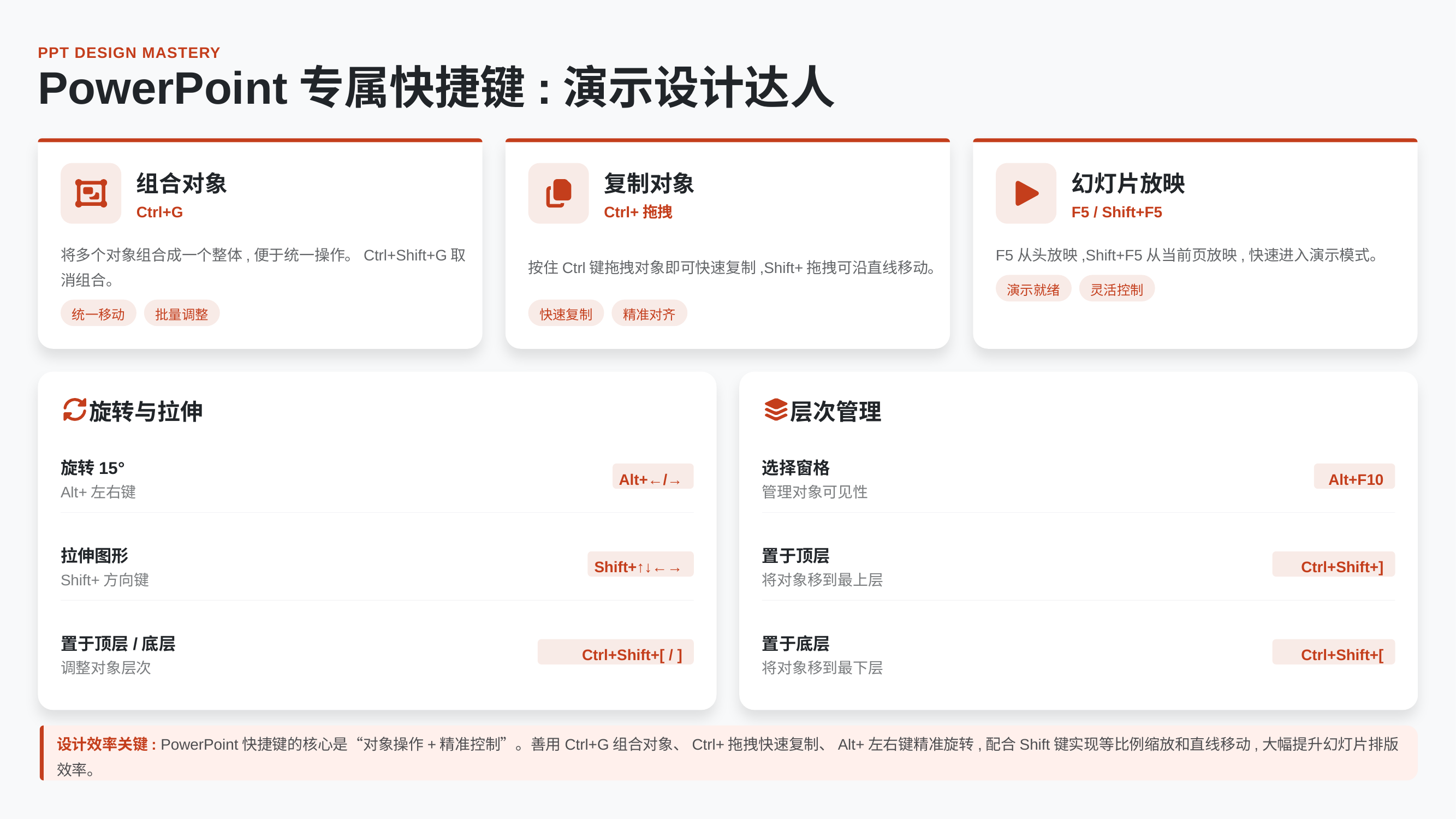

PPT DESIGN MASTERY
PowerPoint专属快捷键:演示设计达人

组合对象
复制对象
幻灯片放映

Ctrl+G
Ctrl+拖拽
F5 / Shift+F5
将多个对象组合成一个整体,便于统一操作。Ctrl+Shift+G取消组合。
按住Ctrl键拖拽对象即可快速复制,Shift+拖拽可沿直线移动。
F5从头放映,Shift+F5从当前页放映,快速进入演示模式。

演示就绪

灵活控制

统一移动

批量调整

快速复制

精准对齐

旋转与拉伸
层次管理

旋转15°
选择窗格
Alt+←/→

Alt+F10

Alt+左右键
管理对象可见性

拉伸图形
置于顶层
Shift+↑↓←→

Ctrl+Shift+]

Shift+方向键
将对象移到最上层

置于顶层/底层
置于底层
Ctrl+Shift+[ / ]

Ctrl+Shift+[

调整对象层次
将对象移到最下层

设计效率关键: PowerPoint快捷键的核心是“对象操作+精准控制”。善用Ctrl+G组合对象、Ctrl+拖拽快速复制、Alt+左右键精准旋转,配合Shift键实现等比例缩放和直线移动,大幅提升幻灯片排版效率。